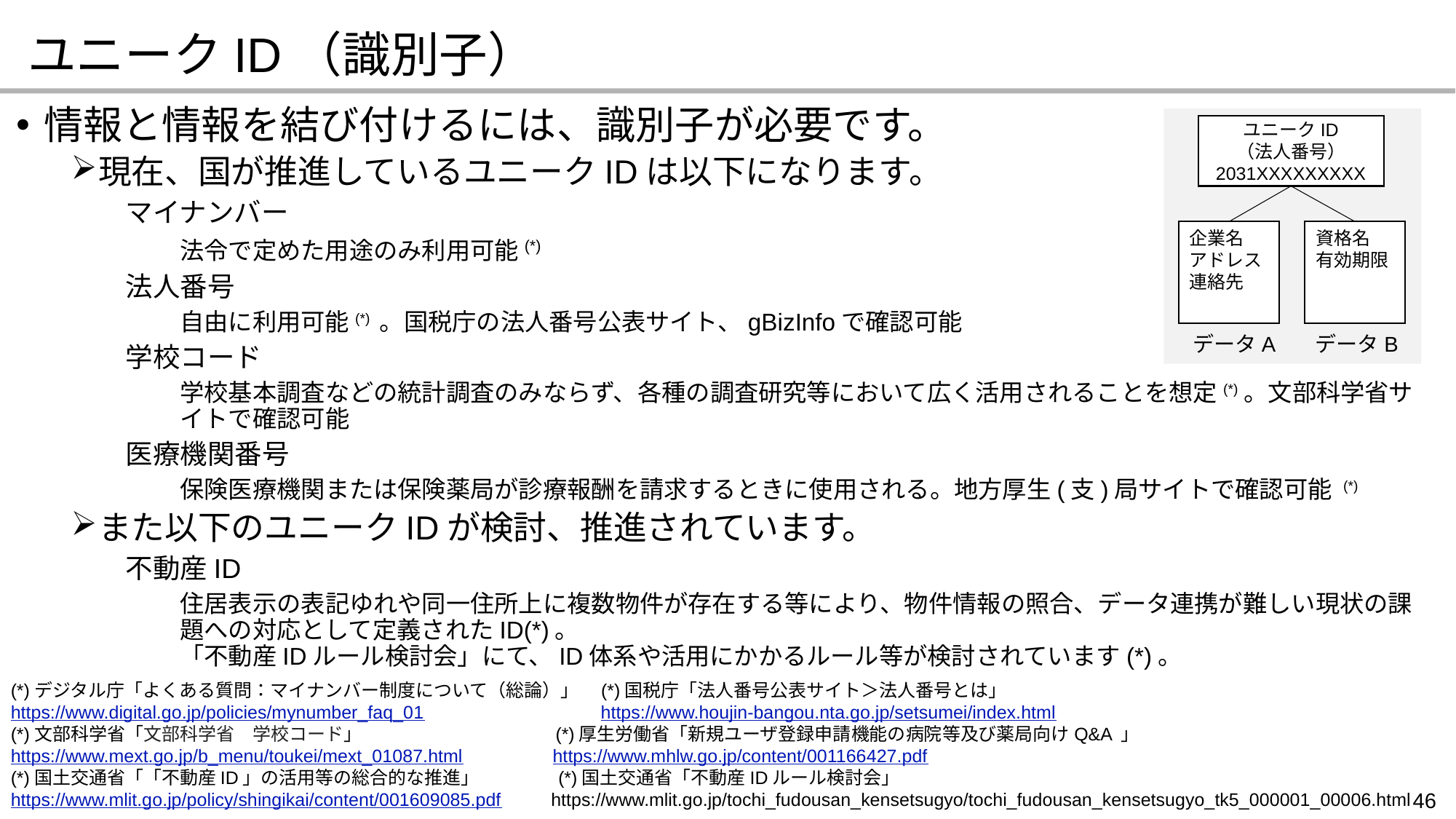

ユニークID（識別子）
情報と情報を結び付けるには、識別子が必要です。
現在、国が推進しているユニークIDは以下になります。
マイナンバー
法令で定めた用途のみ利用可能(*)
法人番号
自由に利用可能(*) 。国税庁の法人番号公表サイト、gBizInfoで確認可能
学校コード
学校基本調査などの統計調査のみならず、各種の調査研究等において広く活用されることを想定(*)。文部科学省サイトで確認可能
医療機関番号
保険医療機関または保険薬局が診療報酬を請求するときに使用される。地方厚生(支)局サイトで確認可能 (*)
また以下のユニークIDが検討、推進されています。
不動産ID
住居表示の表記ゆれや同一住所上に複数物件が存在する等により、物件情報の照合、データ連携が難しい現状の課題への対応として定義されたID(*)。
「不動産IDルール検討会」にて、ID体系や活用にかかるルール等が検討されています(*)。

ユニークID
（法人番号）
2031XXXXXXXXX
企業名
アドレス
連絡先
資格名
有効期限
データB
データA
(*)デジタル庁「よくある質問：マイナンバー制度について（総論）」　(*)国税庁「法人番号公表サイト＞法人番号とは」
https://www.digital.go.jp/policies/mynumber_faq_01　　　　　　　　　  https://www.houjin-bangou.nta.go.jp/setsumei/index.html
(*)文部科学省「文部科学省　学校コード」　　　　　　　　           (*)厚生労働省「新規ユーザ登録申請機能の病院等及び薬局向けQ&A 」
https://www.mext.go.jp/b_menu/toukei/mext_01087.html　　　　   https://www.mhlw.go.jp/content/001166427.pdf
(*)国土交通省「「不動産ID」の活用等の総合的な推進」　　　     (*)国土交通省「不動産IDルール検討会」
https://www.mlit.go.jp/policy/shingikai/content/001609085.pdf　　  https://www.mlit.go.jp/tochi_fudousan_kensetsugyo/tochi_fudousan_kensetsugyo_tk5_000001_00006.html

46